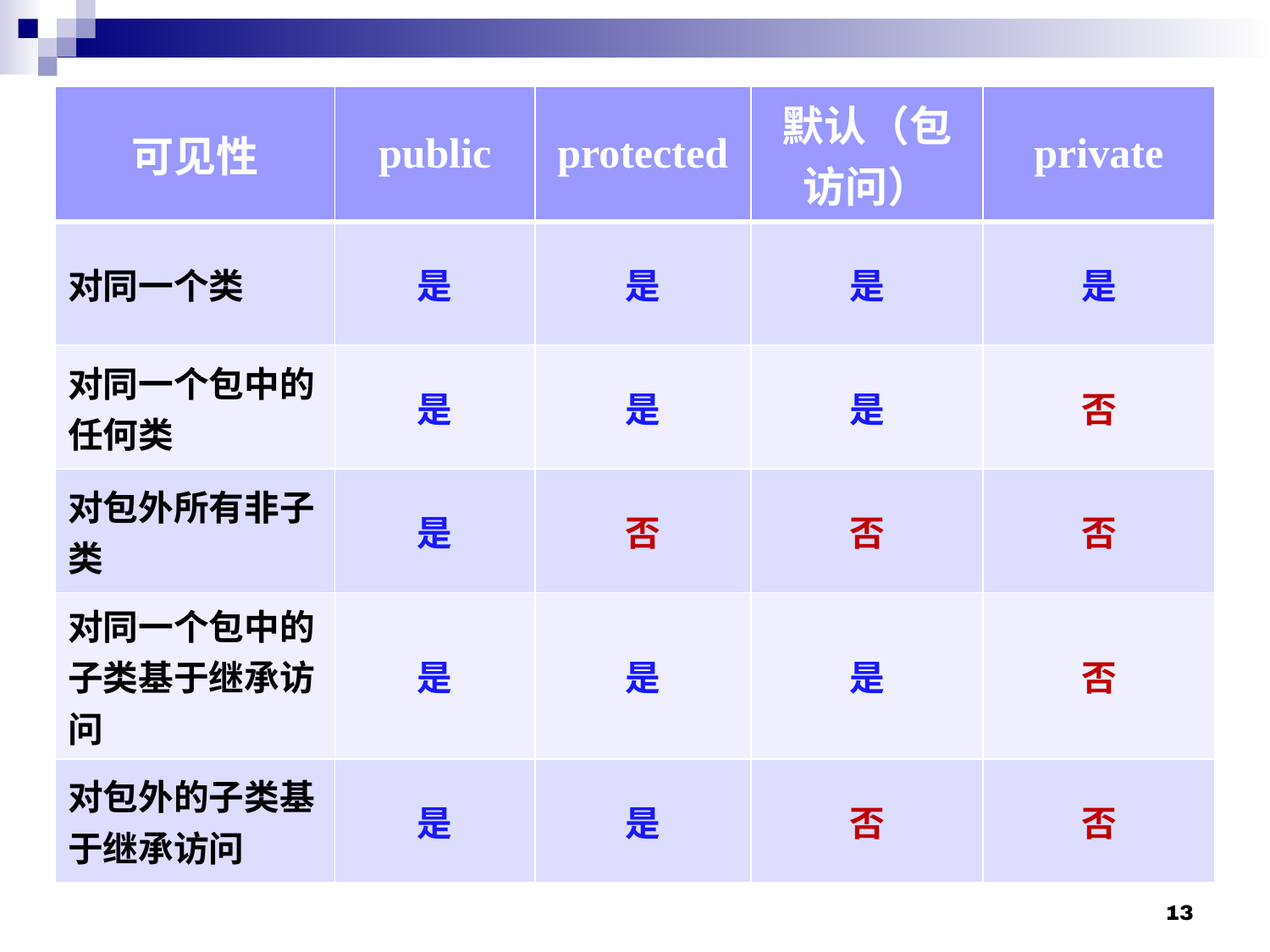

| 可见性 | public | protected | 默认（包访问） | private |
| --- | --- | --- | --- | --- |
| 对同一个类 | 是 | 是 | 是 | 是 |
| 对同一个包中的任何类 | 是 | 是 | 是 | 否 |
| 对包外所有非子类 | 是 | 否 | 否 | 否 |
| 对同一个包中的子类基于继承访问 | 是 | 是 | 是 | 否 |
| 对包外的子类基于继承访问 | 是 | 是 | 否 | 否 |
13